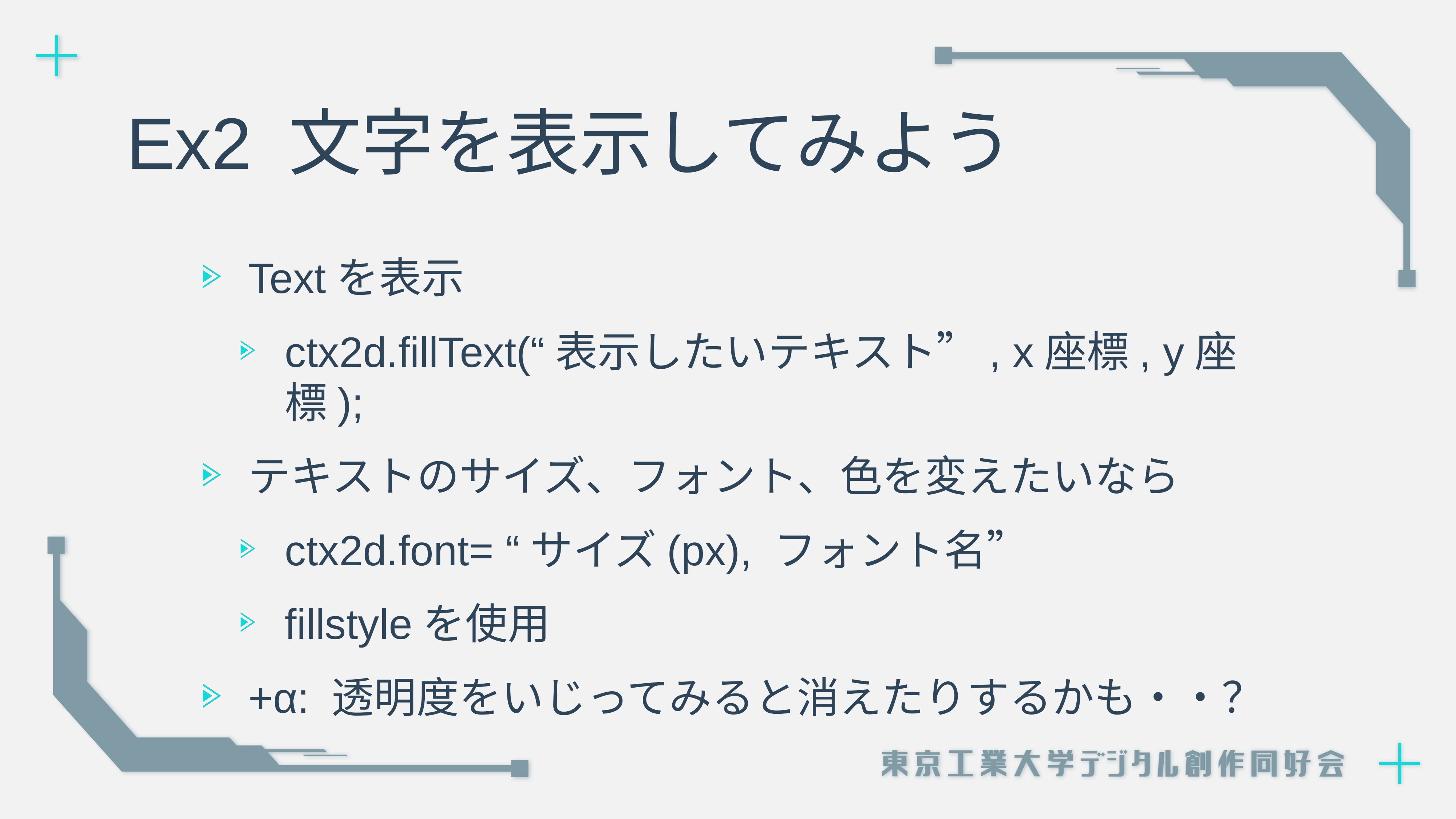

# Ex2 文字を表示してみよう
Textを表示
ctx2d.fillText(“表示したいテキスト”, x座標, y座標);
テキストのサイズ、フォント、色を変えたいなら
ctx2d.font= “サイズ(px), フォント名”
fillstyleを使用
+α: 透明度をいじってみると消えたりするかも・・？